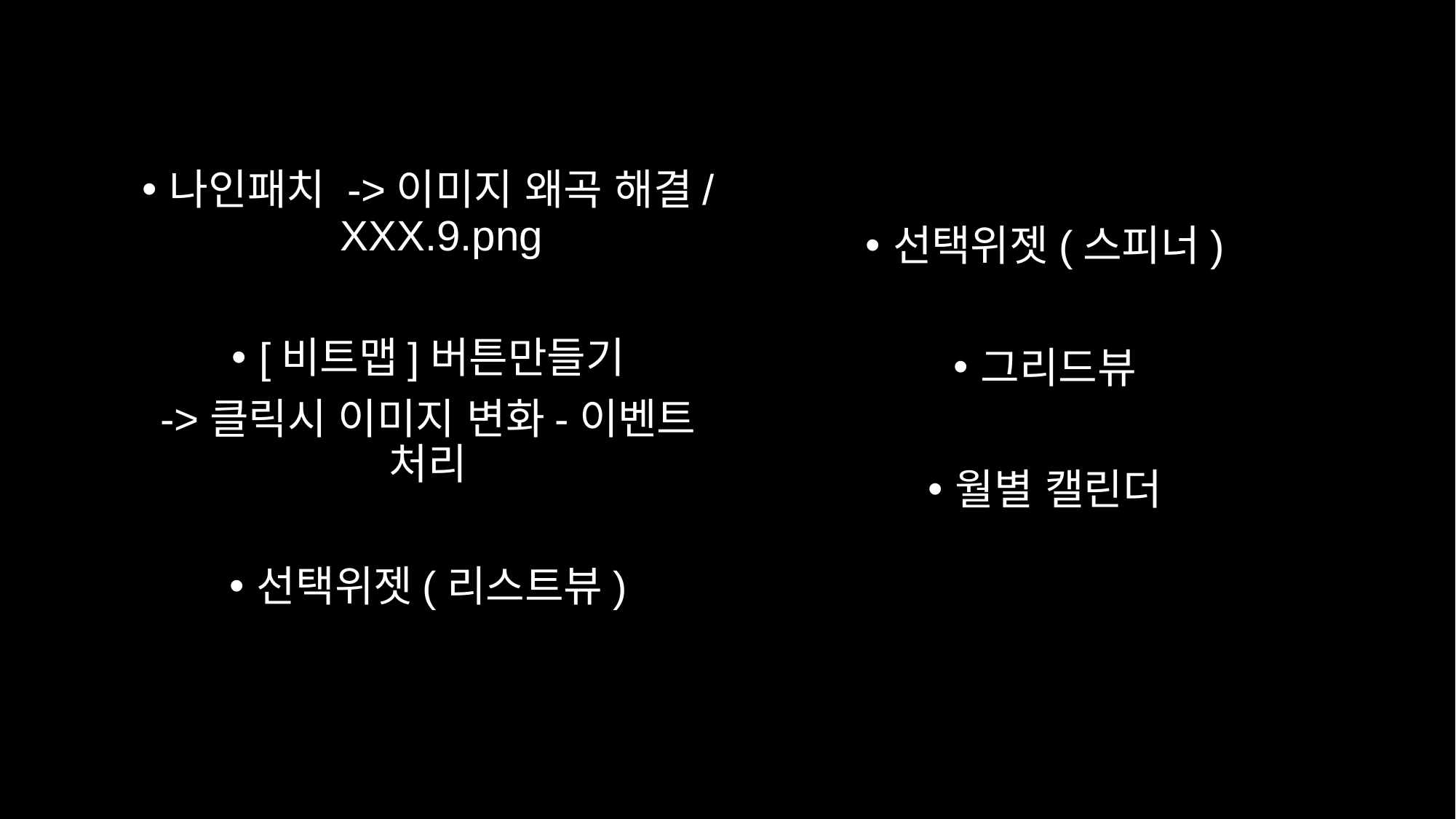

나인패치 ->이미지 왜곡 해결/XXX.9.png

[비트맵]버튼만들기
->클릭시 이미지 변화-이벤트 처리

선택위젯(리스트뷰)

선택위젯(스피너)

그리드뷰

월별 캘린더